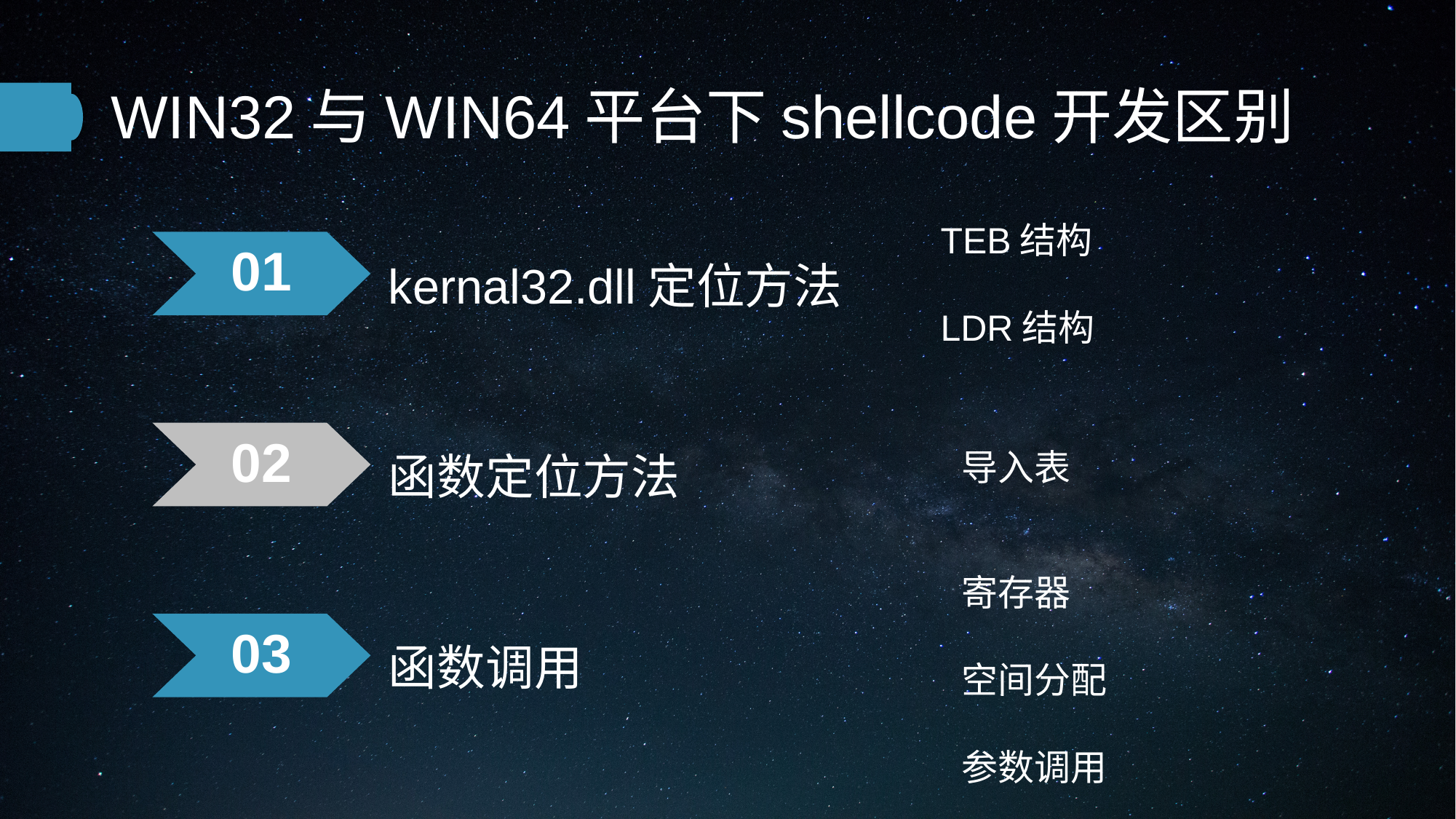

WIN32与WIN64平台下shellcode开发区别
kernal32.dll定位方法
TEB结构

LDR结构
01
函数定位方法
02
导入表
寄存器

空间分配

参数调用
函数调用
03